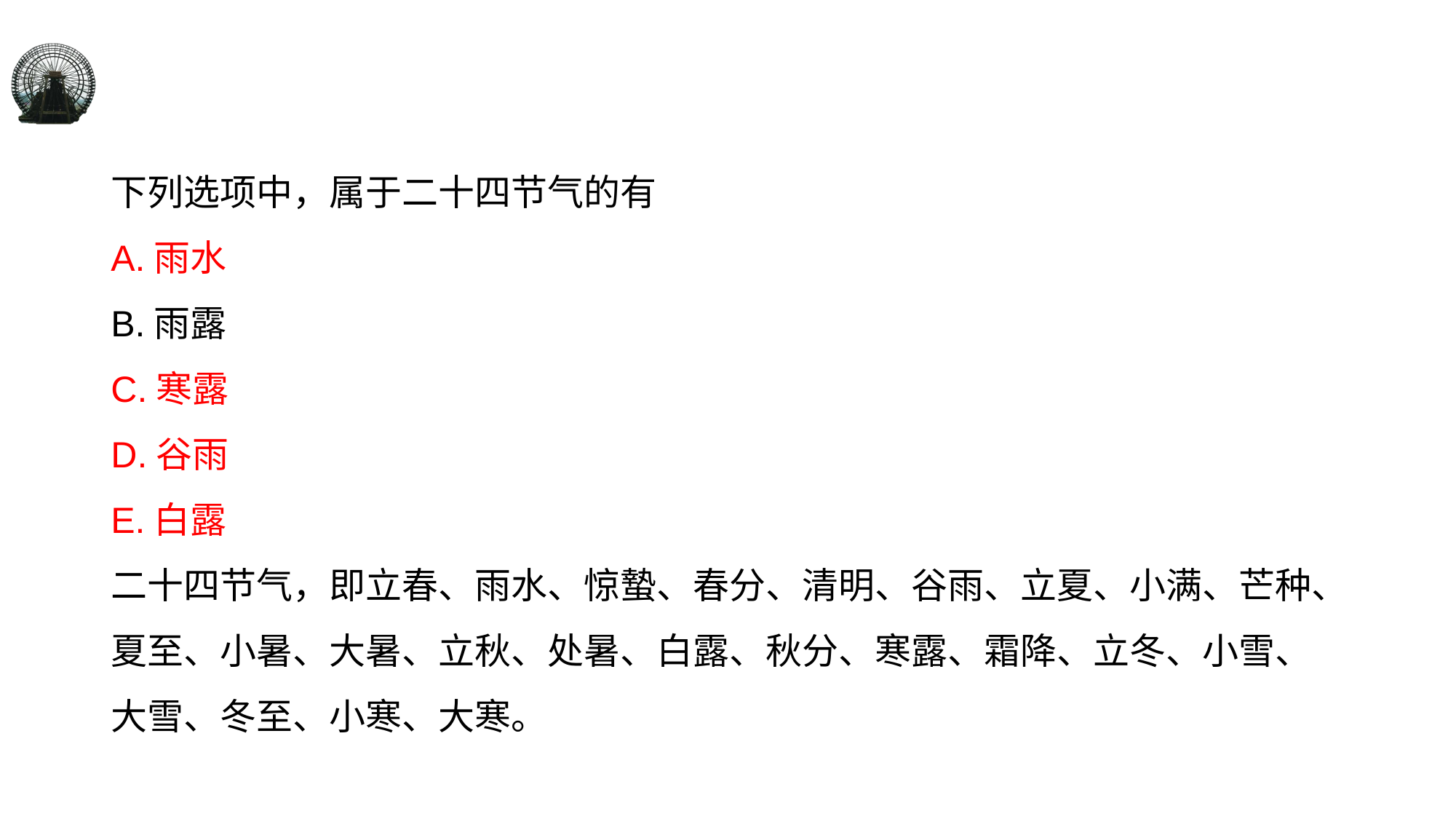

#
下列选项中，属于二十四节气的有
A.雨水
B.雨露
C.寒露
D.谷雨
E.白露
二十四节气，即立春、雨水、惊蟄、春分、清明、谷雨、立夏、小满、芒种、夏至、小暑、大暑、立秋、处暑、白露、秋分、寒露、霜降、立冬、小雪、大雪、冬至、小寒、大寒。
29